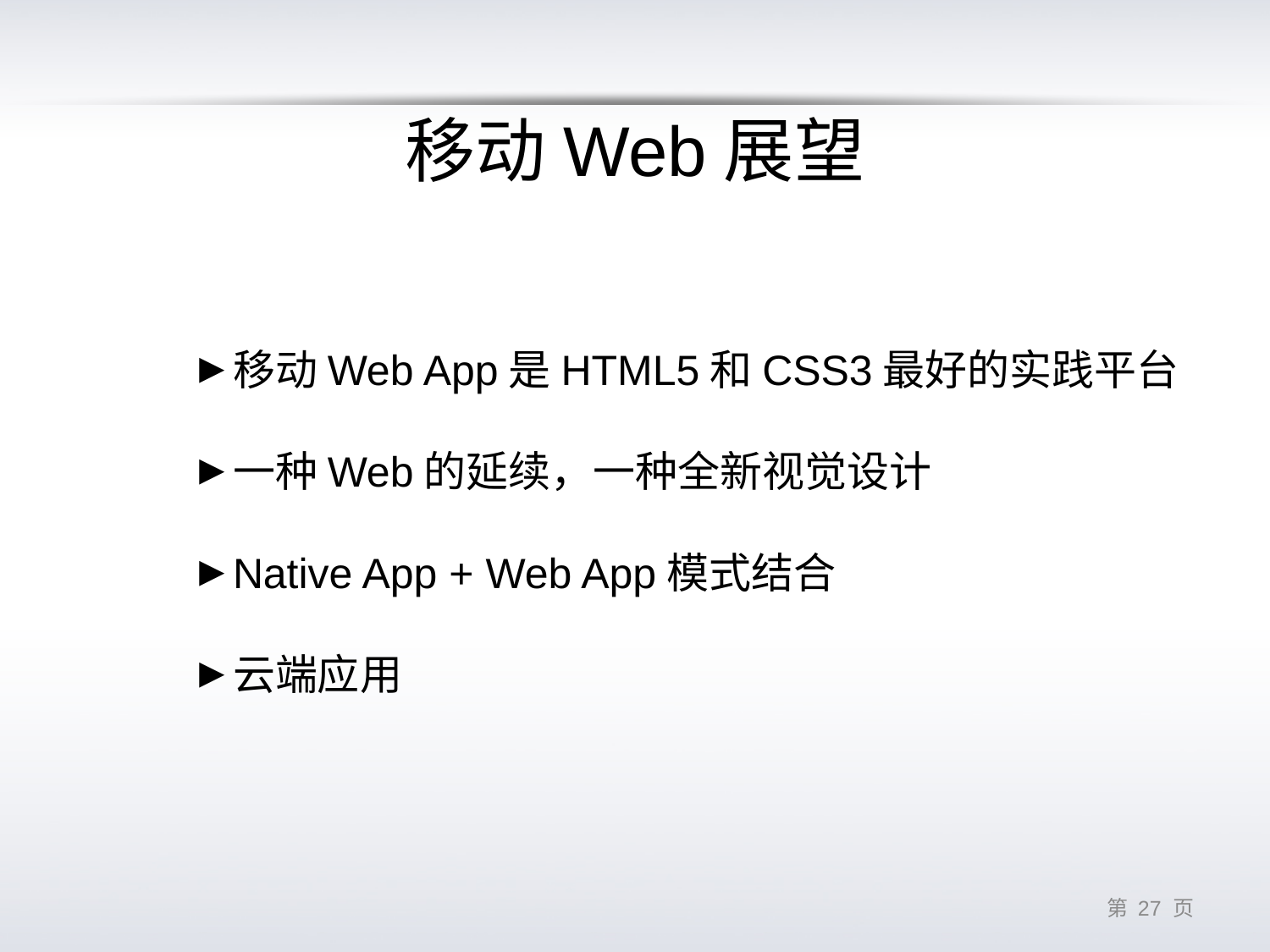

# 移动Web展望
移动Web App是HTML5和CSS3最好的实践平台
一种Web的延续，一种全新视觉设计
Native App + Web App模式结合
云端应用

第 27 页